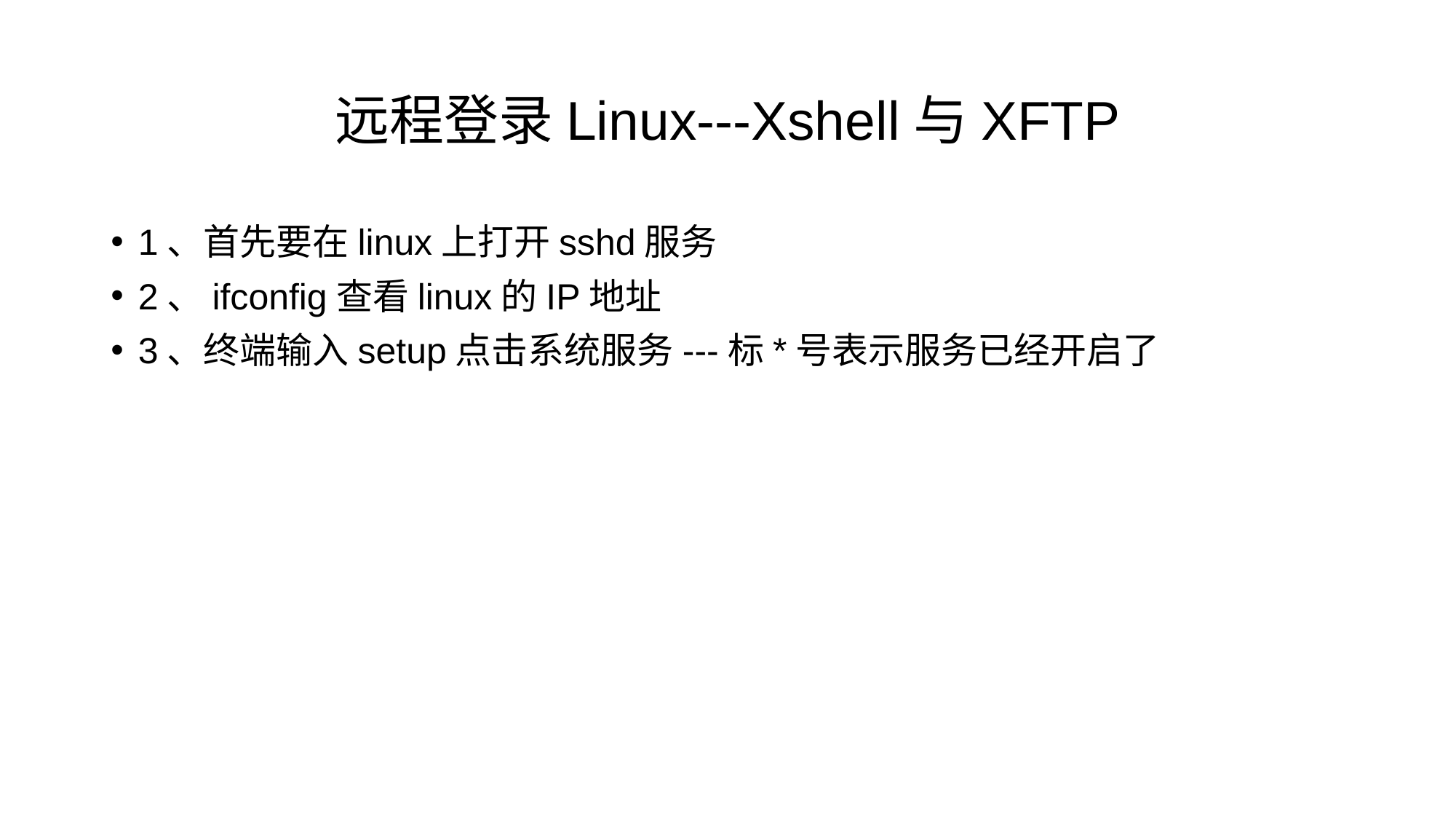

# 远程登录Linux---Xshell与XFTP
1、首先要在linux上打开sshd服务
2、ifconfig查看linux的IP地址
3、终端输入setup点击系统服务---标*号表示服务已经开启了